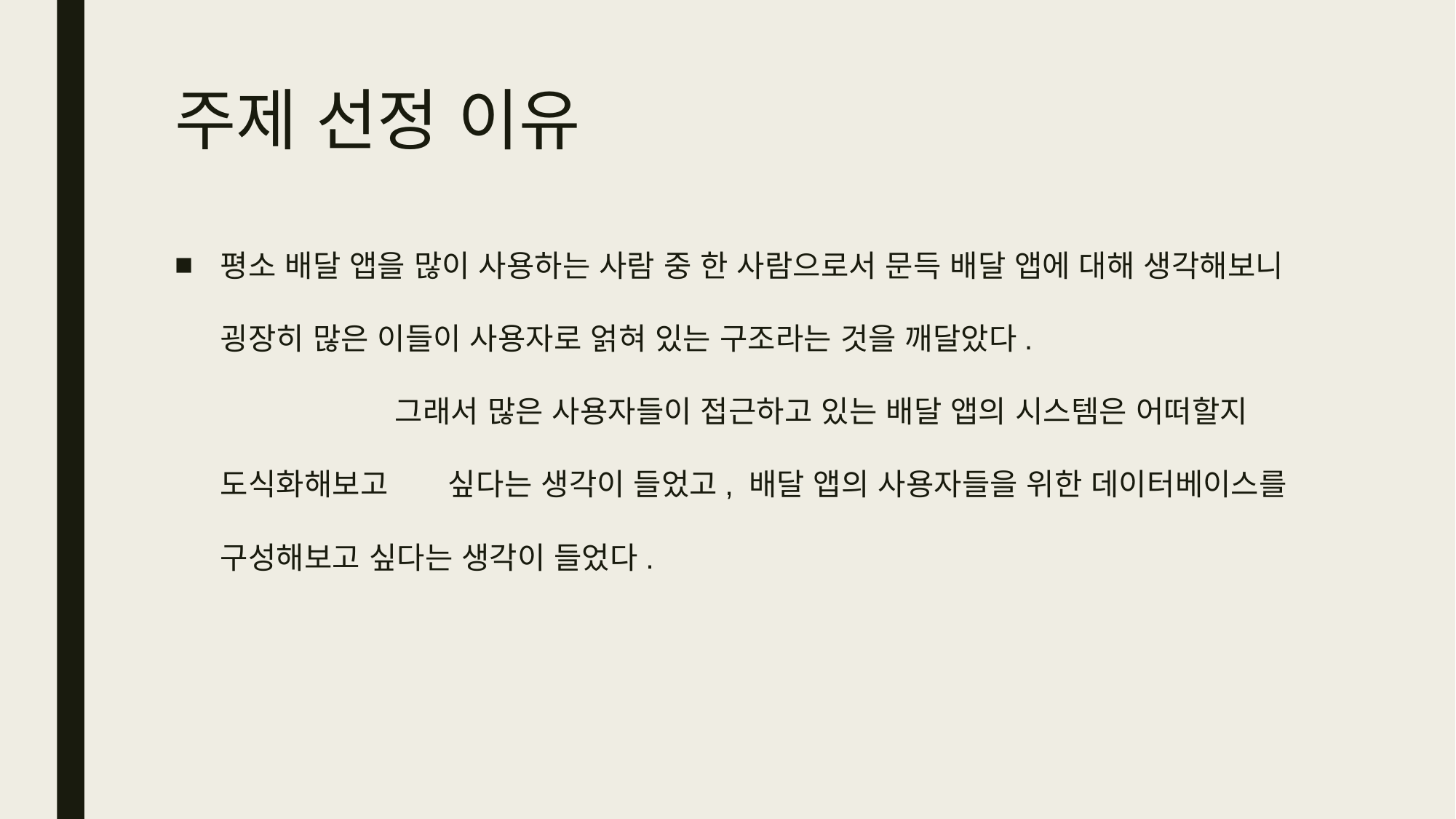

# 주제 선정 이유
평소 배달 앱을 많이 사용하는 사람 중 한 사람으로서 문득 배달 앱에 대해 생각해보니  굉장히 많은 이들이 사용자로 얽혀 있는 구조라는 것을 깨달았다.                                                    그래서 많은 사용자들이 접근하고 있는 배달 앱의 시스템은 어떠할지 도식화해보고       싶다는 생각이 들었고, 배달 앱의 사용자들을 위한 데이터베이스를 구성해보고 싶다는 생각이 들었다.